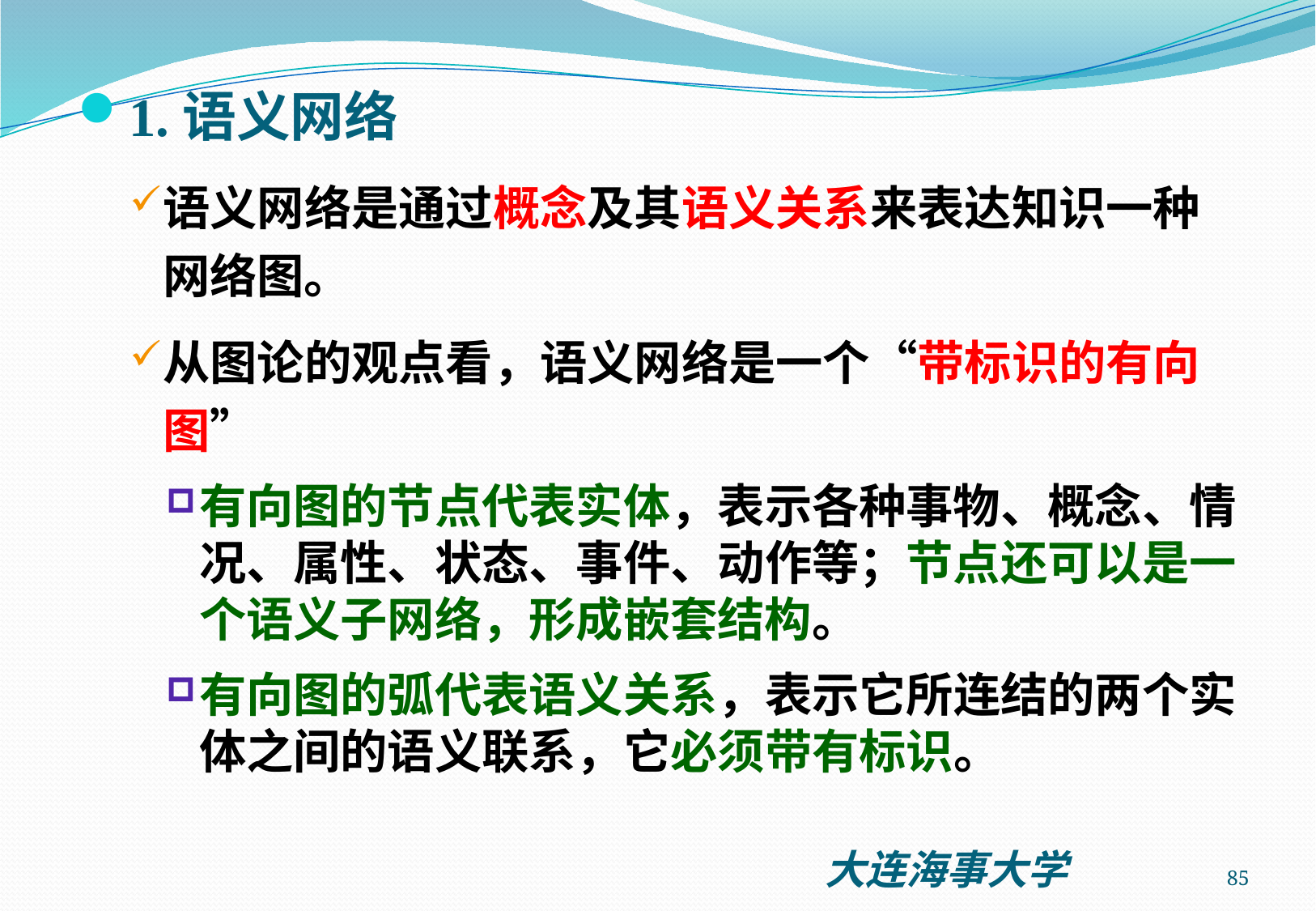

1.语义网络
语义网络是通过概念及其语义关系来表达知识一种网络图。
从图论的观点看，语义网络是一个“带标识的有向图”
有向图的节点代表实体，表示各种事物、概念、情况、属性、状态、事件、动作等；节点还可以是一个语义子网络，形成嵌套结构。
有向图的弧代表语义关系，表示它所连结的两个实体之间的语义联系，它必须带有标识。
85